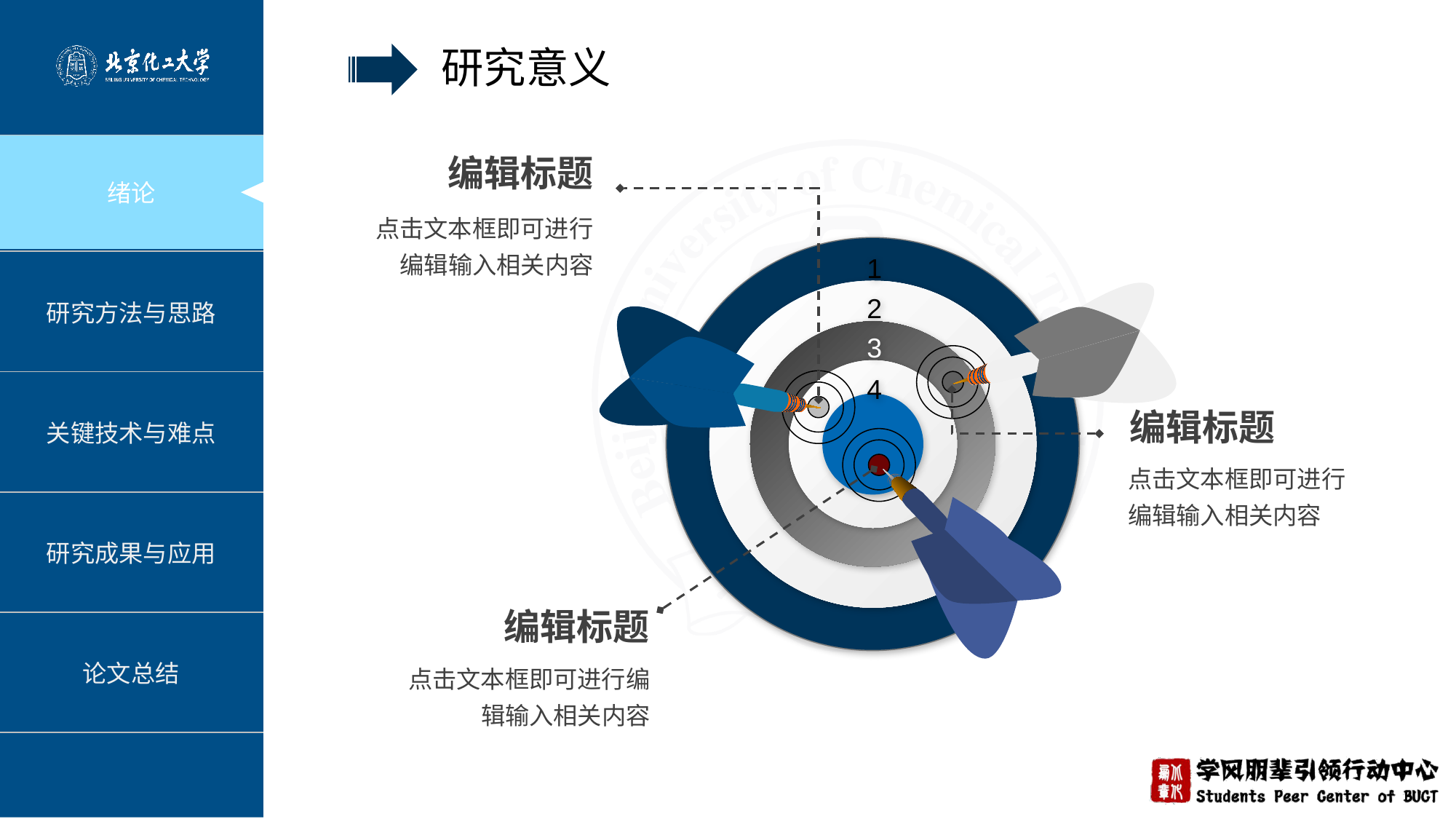

研究意义

编辑标题

1

2

3

4

点击文本框即可进行编辑输入相关内容
编辑标题
点击文本框即可进行编辑输入相关内容
编辑标题
点击文本框即可进行编辑输入相关内容